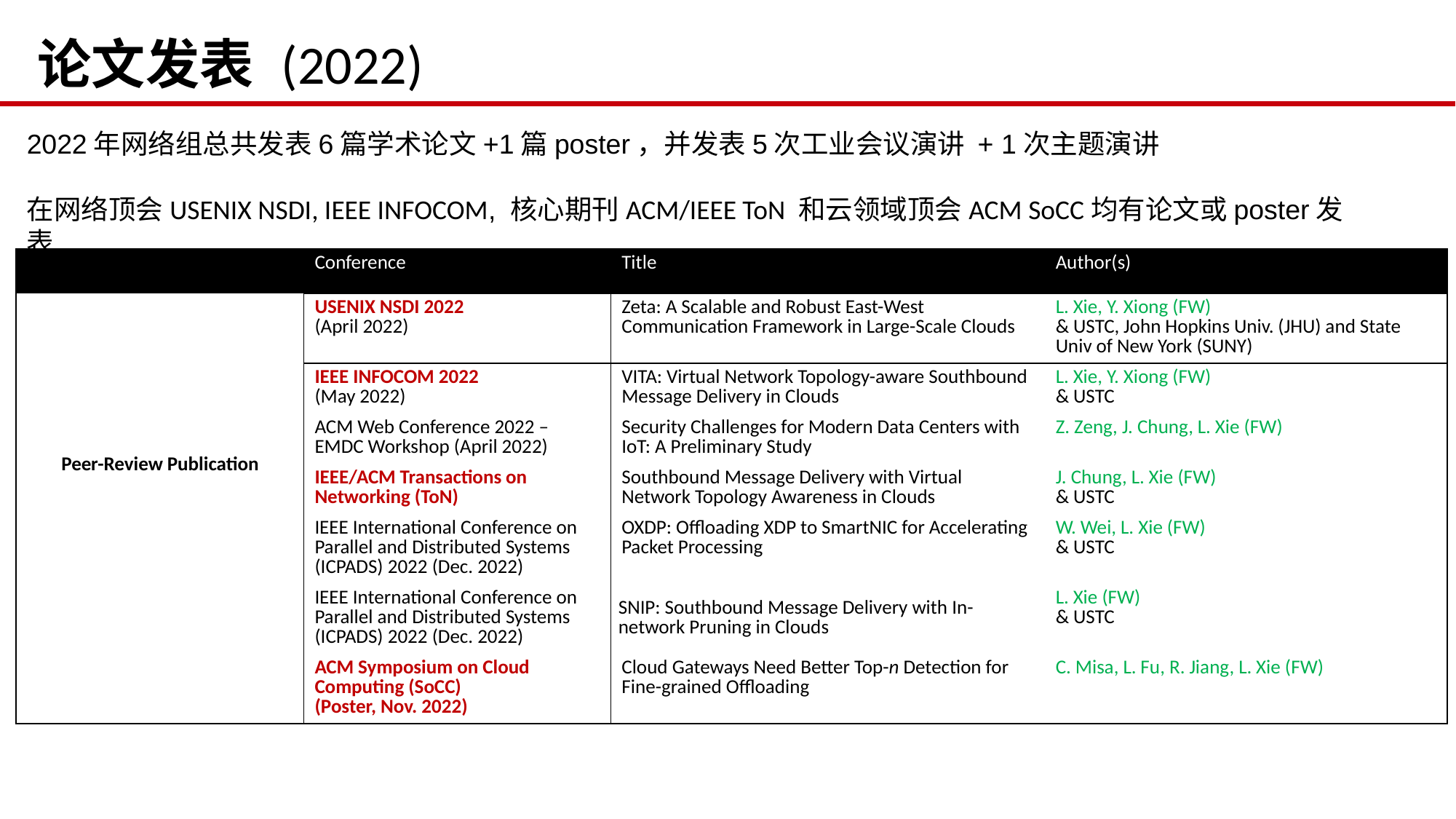

# 论文发表 (2022)
2022年网络组总共发表6篇学术论文+1篇poster，并发表5次工业会议演讲 + 1次主题演讲

在网络顶会USENIX NSDI, IEEE INFOCOM, 核心期刊ACM/IEEE ToN 和云领域顶会ACM SoCC均有论文或poster发表
|  | Conference | Title | Author(s) |
| --- | --- | --- | --- |
| Peer-Review Publication | USENIX NSDI 2022 (April 2022) | Zeta: A Scalable and Robust East-West Communication Framework in Large-Scale Clouds | L. Xie, Y. Xiong (FW) & USTC, John Hopkins Univ. (JHU) and State Univ of New York (SUNY) |
|  | IEEE INFOCOM 2022 (May 2022) | VITA: Virtual Network Topology-aware Southbound Message Delivery in Clouds | L. Xie, Y. Xiong (FW) & USTC |
|  | ACM Web Conference 2022 – EMDC Workshop (April 2022) | Security Challenges for Modern Data Centers with IoT: A Preliminary Study | Z. Zeng, J. Chung, L. Xie (FW) |
|  | IEEE/ACM Transactions on Networking (ToN) | Southbound Message Delivery with Virtual Network Topology Awareness in Clouds | J. Chung, L. Xie (FW) & USTC |
|  | IEEE International Conference on Parallel and Distributed Systems (ICPADS) 2022 (Dec. 2022) | OXDP: Offloading XDP to SmartNIC for Accelerating Packet Processing | W. Wei, L. Xie (FW) & USTC |
|  | IEEE International Conference on Parallel and Distributed Systems (ICPADS) 2022 (Dec. 2022) | SNIP: Southbound Message Delivery with In-network Pruning in Clouds | L. Xie (FW) & USTC |
|  | ACM Symposium on Cloud Computing (SoCC) (Poster, Nov. 2022) | Cloud Gateways Need Better Top-n Detection for Fine-grained Offloading | C. Misa, L. Fu, R. Jiang, L. Xie (FW) |